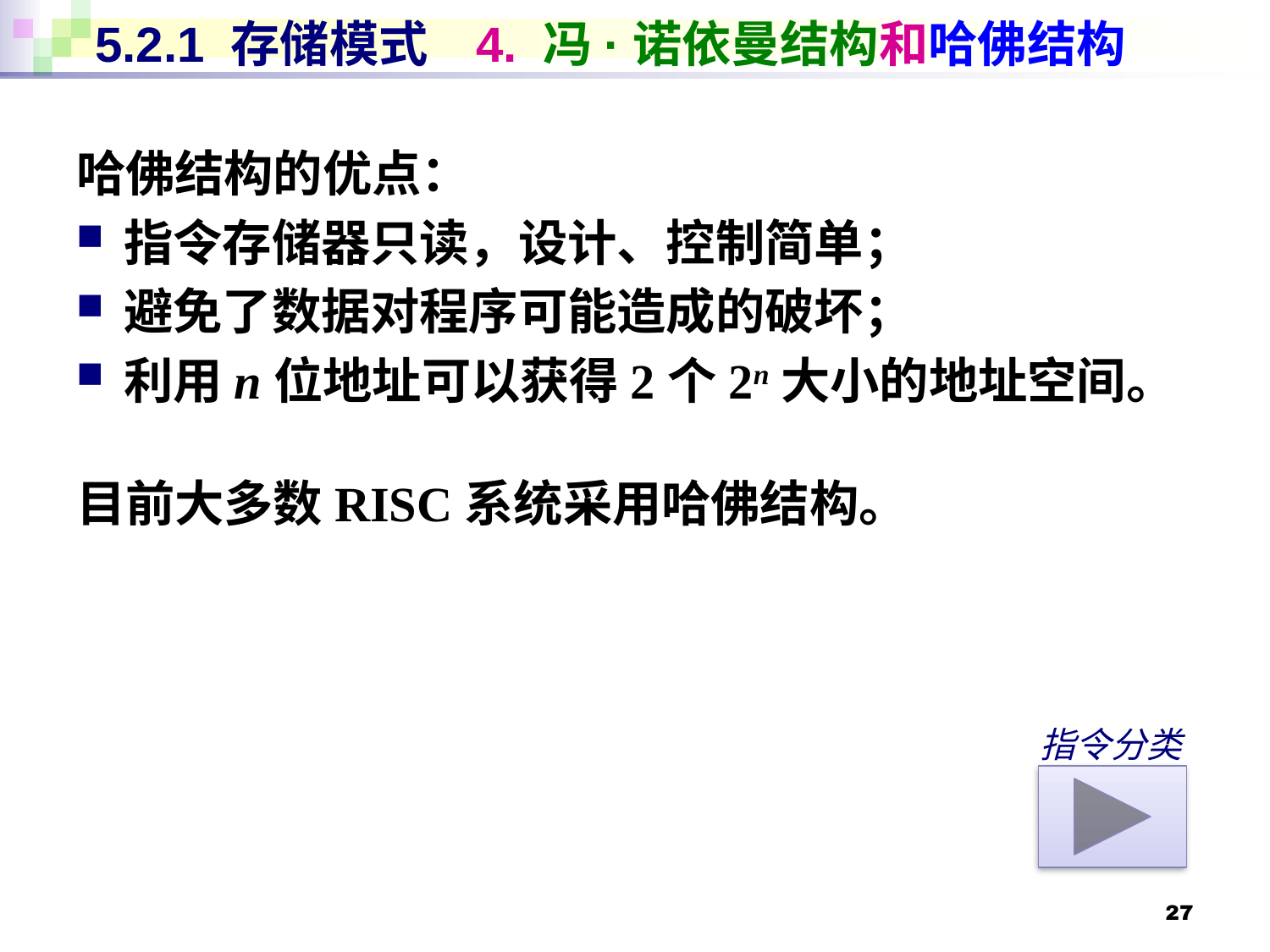

# 5.2.1 存储模式	4. 冯·诺依曼结构和哈佛结构
哈佛结构的优点：
指令存储器只读，设计、控制简单；
避免了数据对程序可能造成的破坏；
利用n位地址可以获得2个2n大小的地址空间。
目前大多数RISC系统采用哈佛结构。
指令分类

27